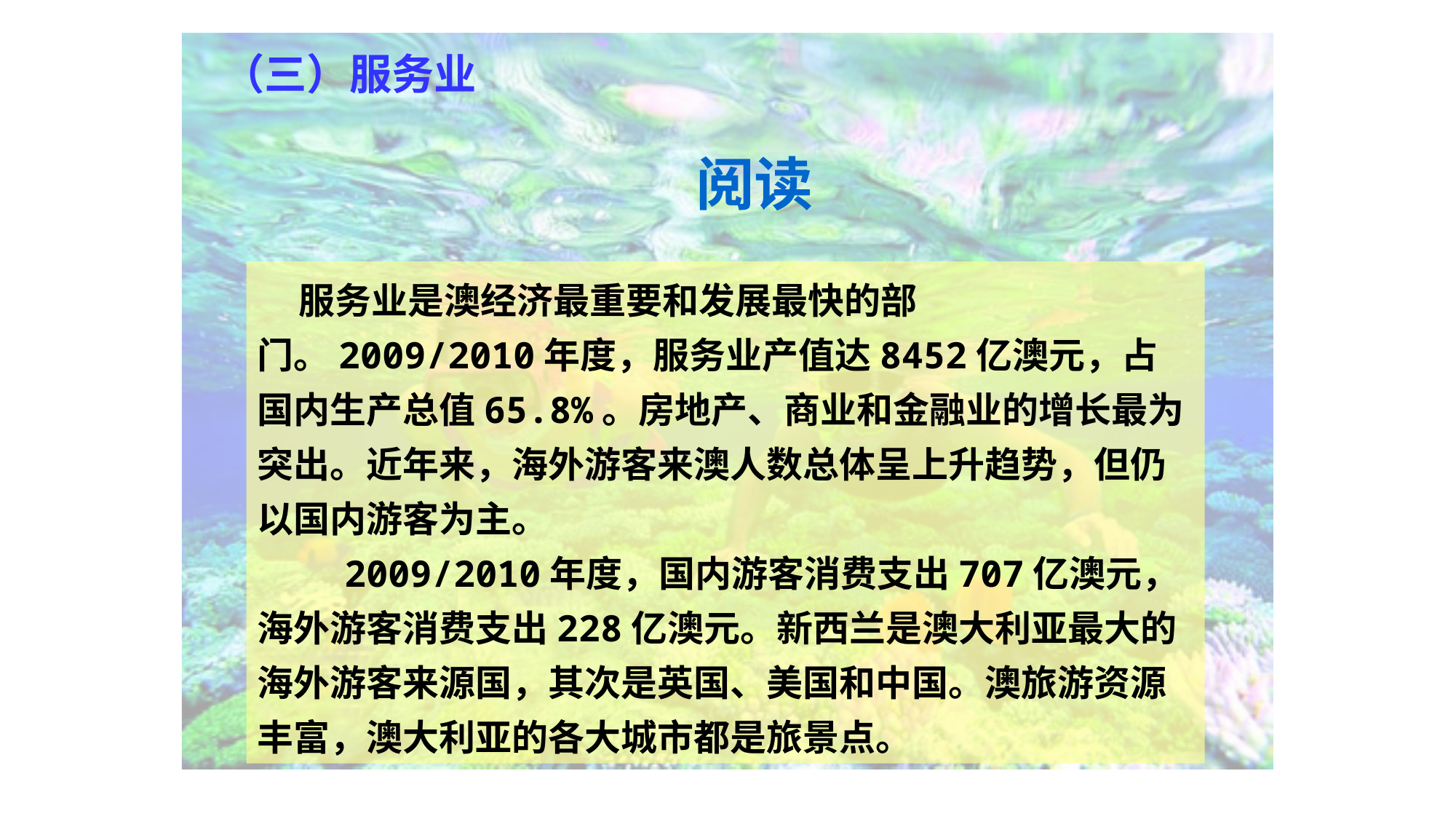

（三）服务业
阅读
    服务业是澳经济最重要和发展最快的部门。2009/2010年度，服务业产值达8452亿澳元，占国内生产总值65.8%。房地产、商业和金融业的增长最为突出。近年来，海外游客来澳人数总体呈上升趋势，但仍以国内游客为主。
    2009/2010年度，国内游客消费支出707亿澳元，海外游客消费支出228亿澳元。新西兰是澳大利亚最大的海外游客来源国，其次是英国、美国和中国。澳旅游资源丰富，澳大利亚的各大城市都是旅景点。